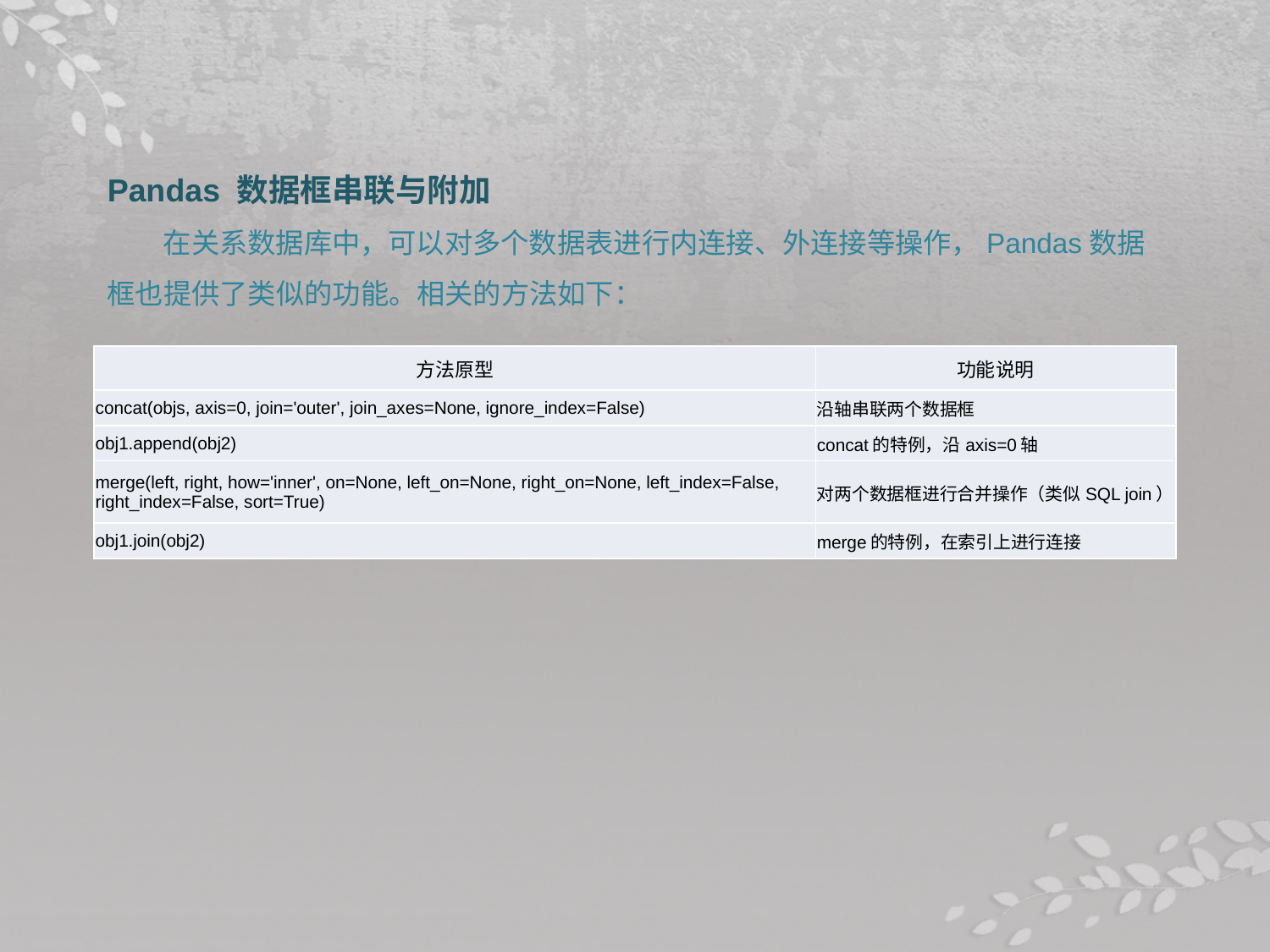

Pandas 数据框串联与附加
在关系数据库中，可以对多个数据表进行内连接、外连接等操作，Pandas数据框也提供了类似的功能。相关的方法如下：
| 方法原型 | 功能说明 |
| --- | --- |
| concat(objs, axis=0, join='outer', join\_axes=None, ignore\_index=False) | 沿轴串联两个数据框 |
| obj1.append(obj2) | concat的特例，沿axis=0轴 |
| merge(left, right, how='inner', on=None, left\_on=None, right\_on=None, left\_index=False, right\_index=False, sort=True) | 对两个数据框进行合并操作（类似SQL join） |
| obj1.join(obj2) | merge的特例，在索引上进行连接 |